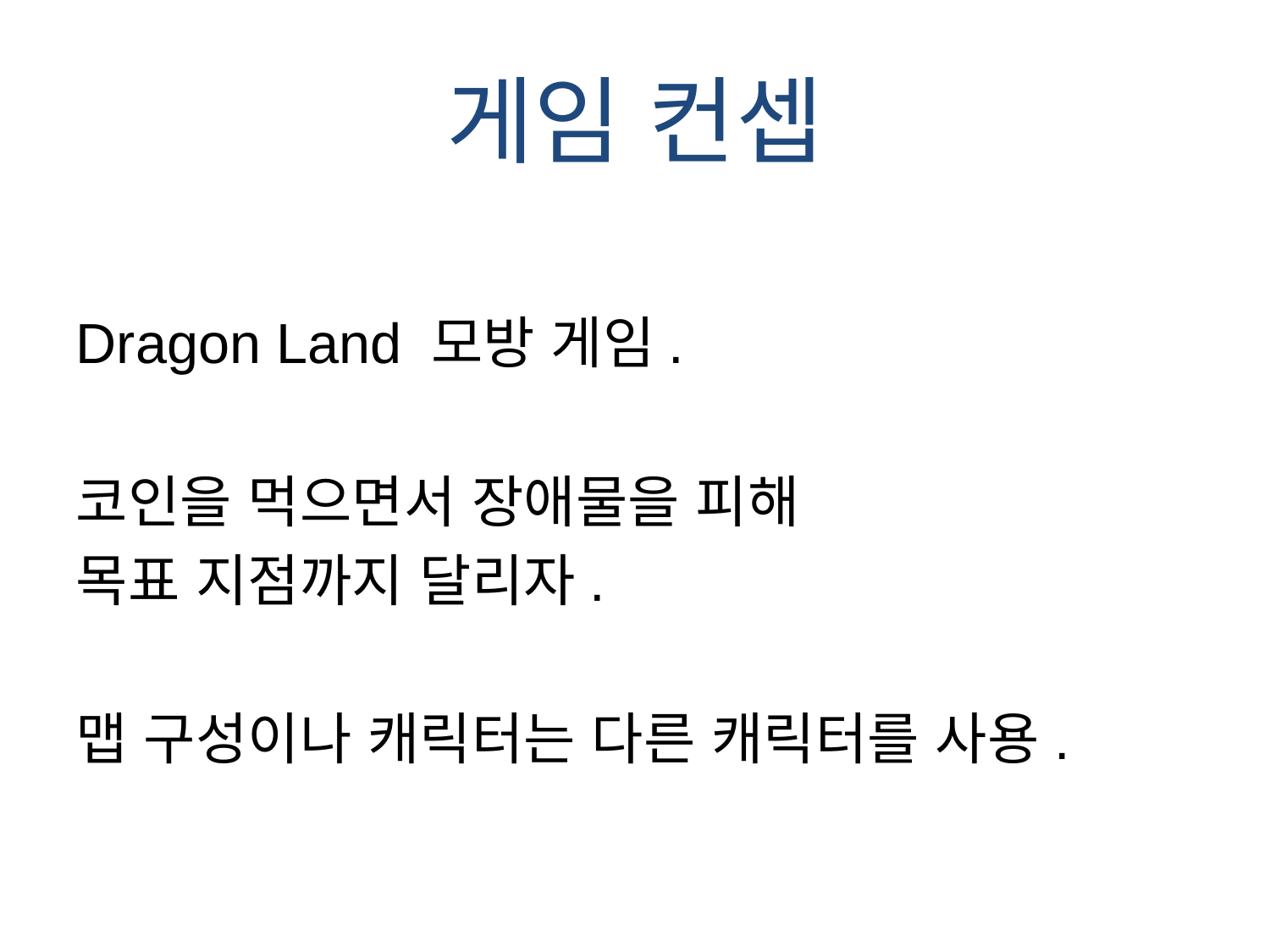

# 게임 컨셉

Dragon Land 모방 게임.

코인을 먹으면서 장애물을 피해
목표 지점까지 달리자.

맵 구성이나 캐릭터는 다른 캐릭터를 사용.